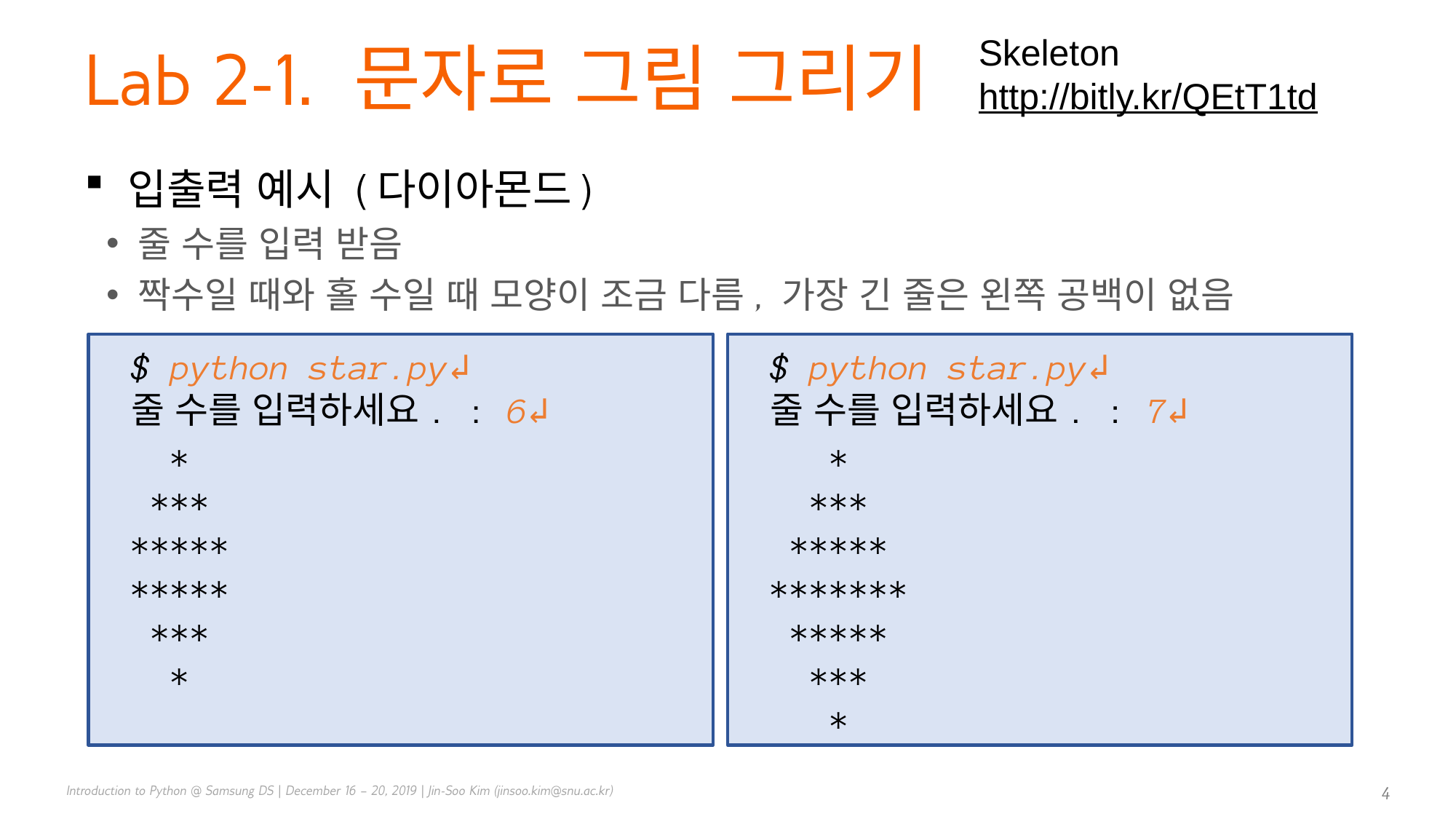

Skeleton
http://bitly.kr/QEtT1td
# Lab 2-1. 문자로 그림 그리기
입출력 예시 (다이아몬드)
줄 수를 입력 받음
짝수일 때와 홀 수일 때 모양이 조금 다름, 가장 긴 줄은 왼쪽 공백이 없음
$ python star.py↲
줄 수를 입력하세요. : 6↲
  *
 ***
*****
*****
 ***
  *

$ python star.py↲
줄 수를 입력하세요. : 7↲
   *
  ***
 *****
*******
 *****
  ***
   *